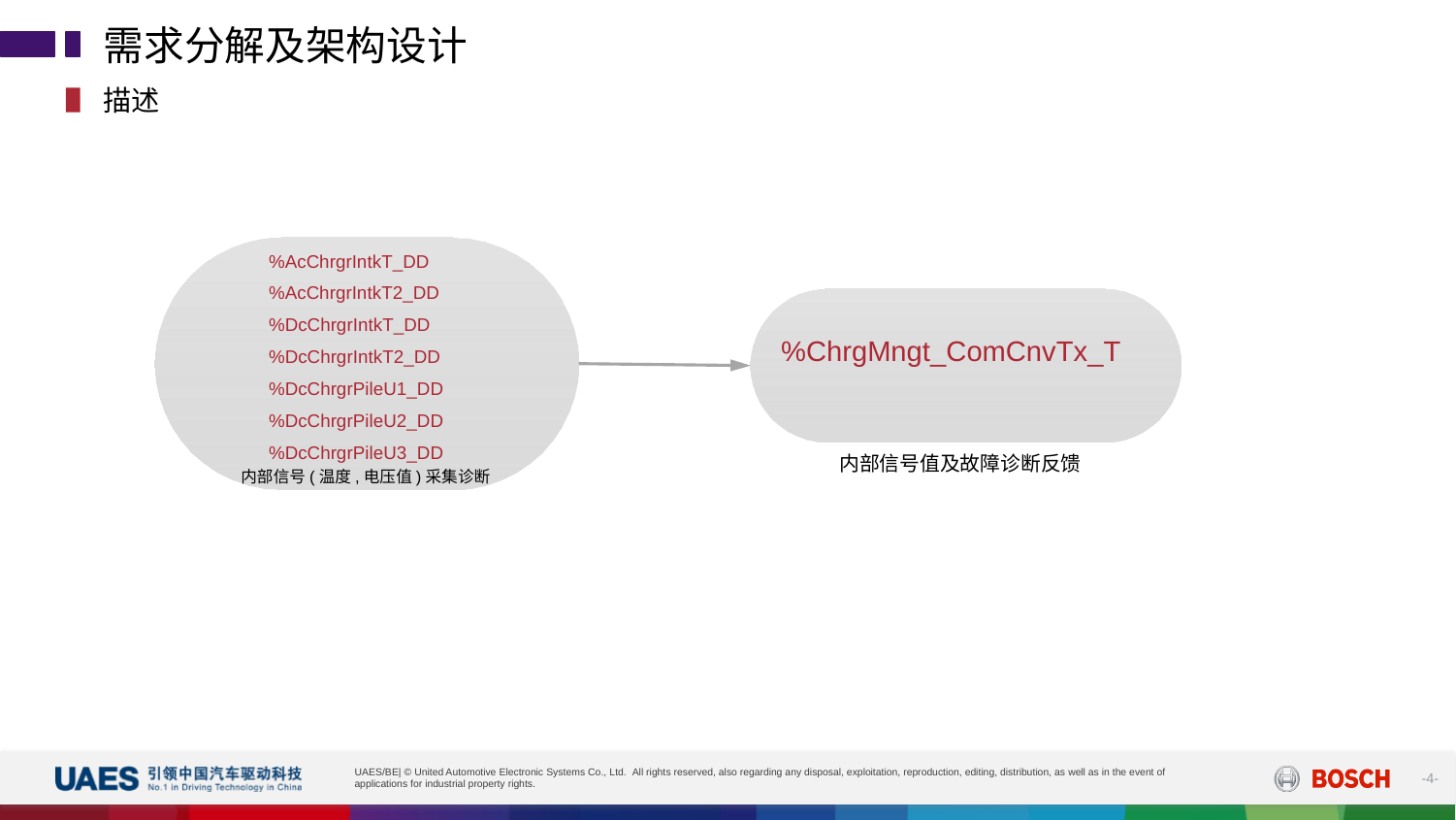

需求分解及架构设计

描述

%AcChrgrIntkT_DD
%AcChrgrIntkT2_DD
%DcChrgrIntkT_DD
%DcChrgrIntkT2_DD
%DcChrgrPileU1_DD
%DcChrgrPileU2_DD
%DcChrgrPileU3_DD

内部信号(温度,电压值)采集诊断

%ChrgMngt_ComCnvTx_T
内部信号值及故障诊断反馈